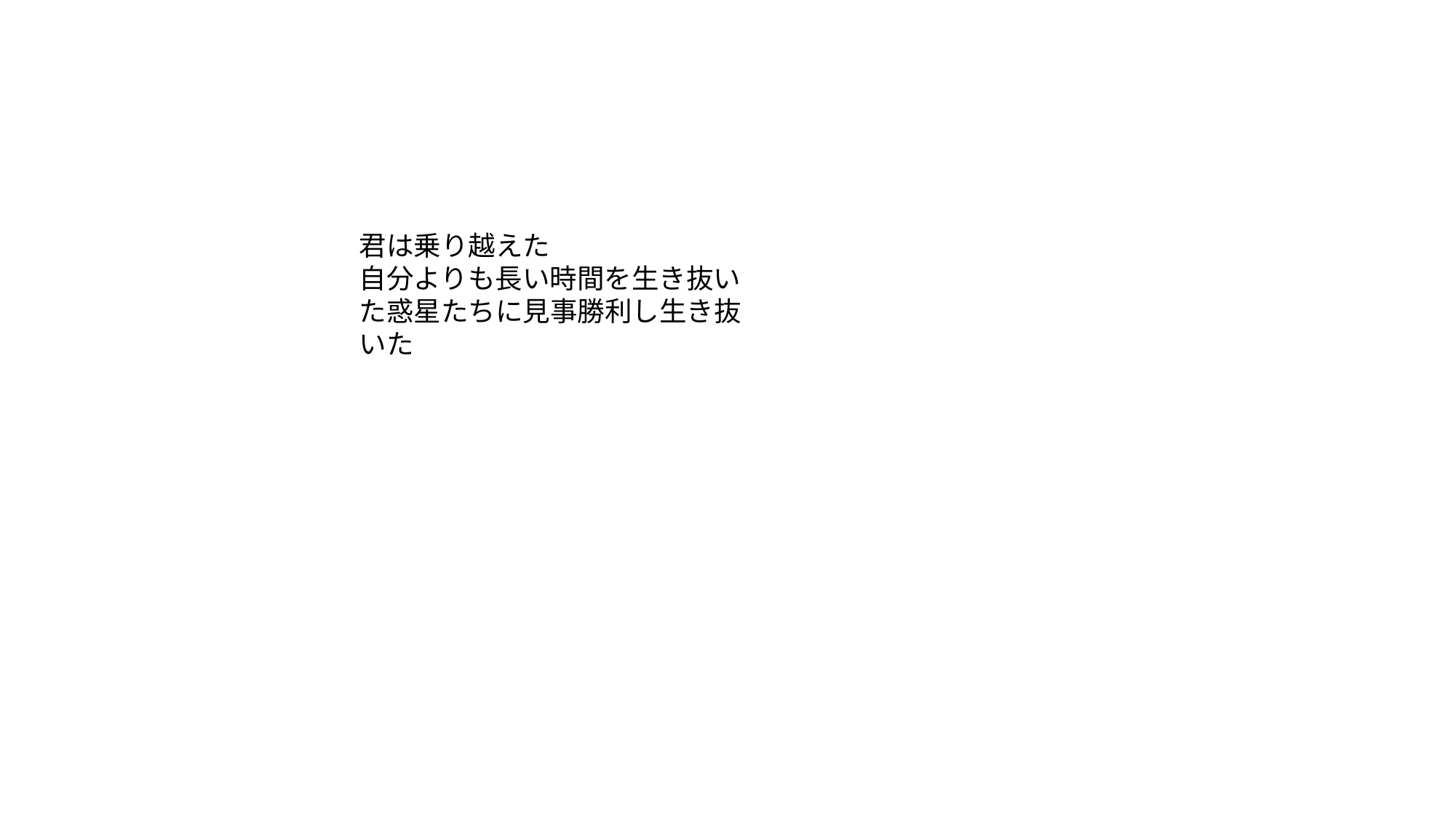

君は乗り越えた
自分よりも長い時間を生き抜いた惑星たちに見事勝利し生き抜いた